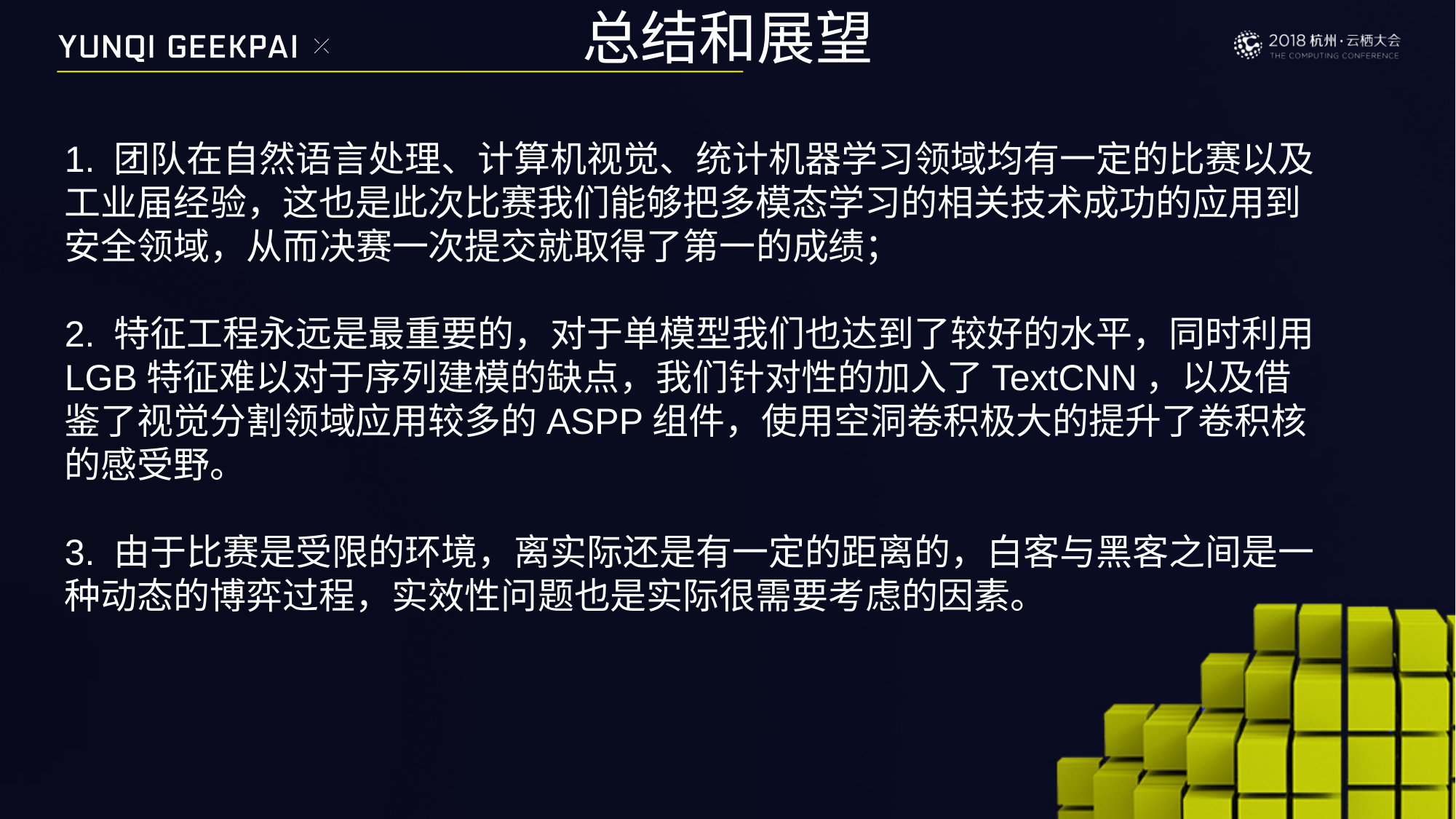

# 总结和展望
1. 团队在自然语言处理、计算机视觉、统计机器学习领域均有一定的比赛以及工业届经验，这也是此次比赛我们能够把多模态学习的相关技术成功的应用到安全领域，从而决赛一次提交就取得了第一的成绩；

2. 特征工程永远是最重要的，对于单模型我们也达到了较好的水平，同时利用LGB特征难以对于序列建模的缺点，我们针对性的加入了TextCNN，以及借鉴了视觉分割领域应用较多的ASPP组件，使用空洞卷积极大的提升了卷积核的感受野。

3. 由于比赛是受限的环境，离实际还是有一定的距离的，白客与黑客之间是一种动态的博弈过程，实效性问题也是实际很需要考虑的因素。